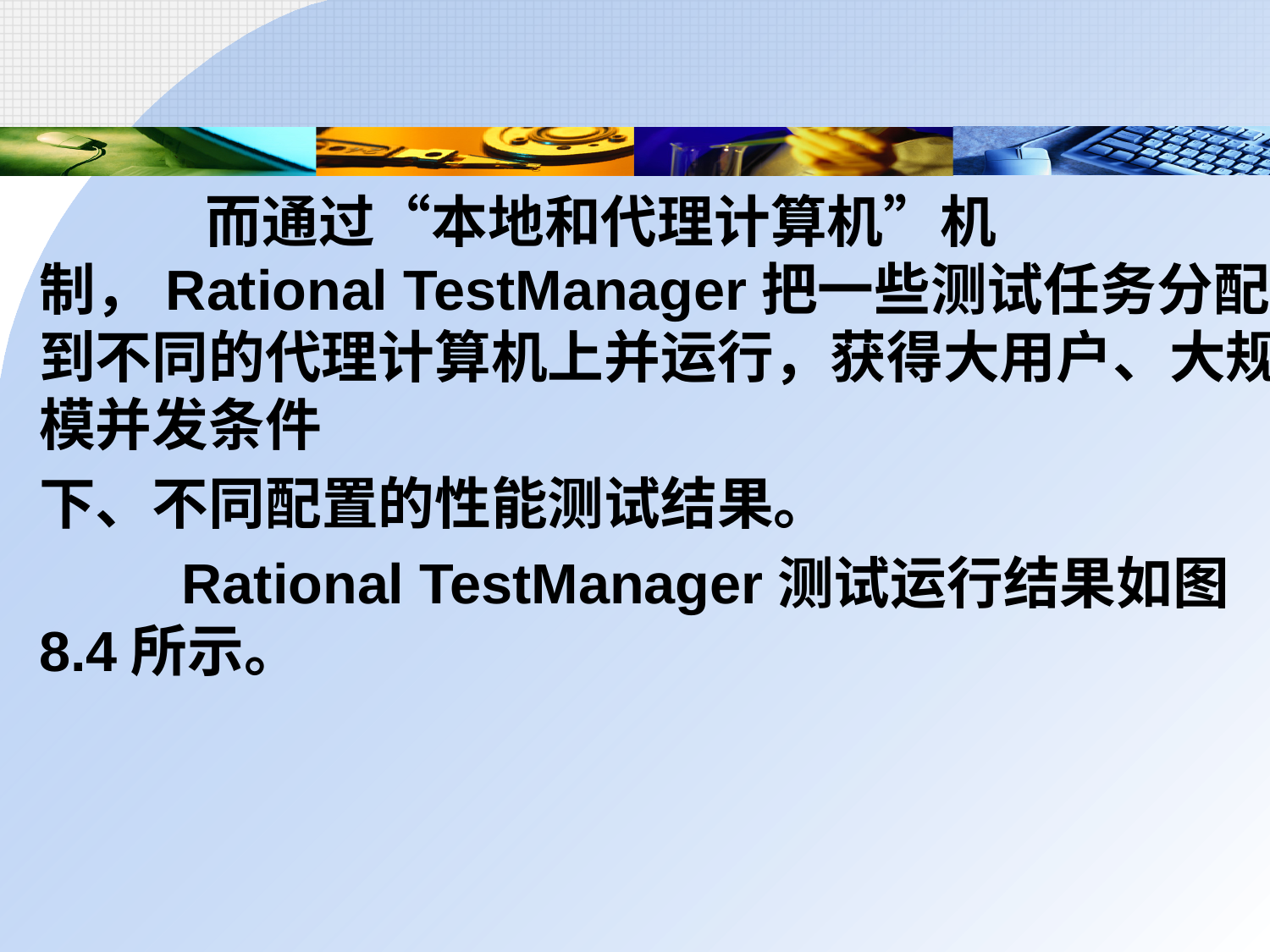

而通过“本地和代理计算机”机制，Rational TestManager把一些测试任务分配到不同的代理计算机上并运行，获得大用户、大规模并发条件
	下、不同配置的性能测试结果。
		 Rational TestManager测试运行结果如图8.4所示。